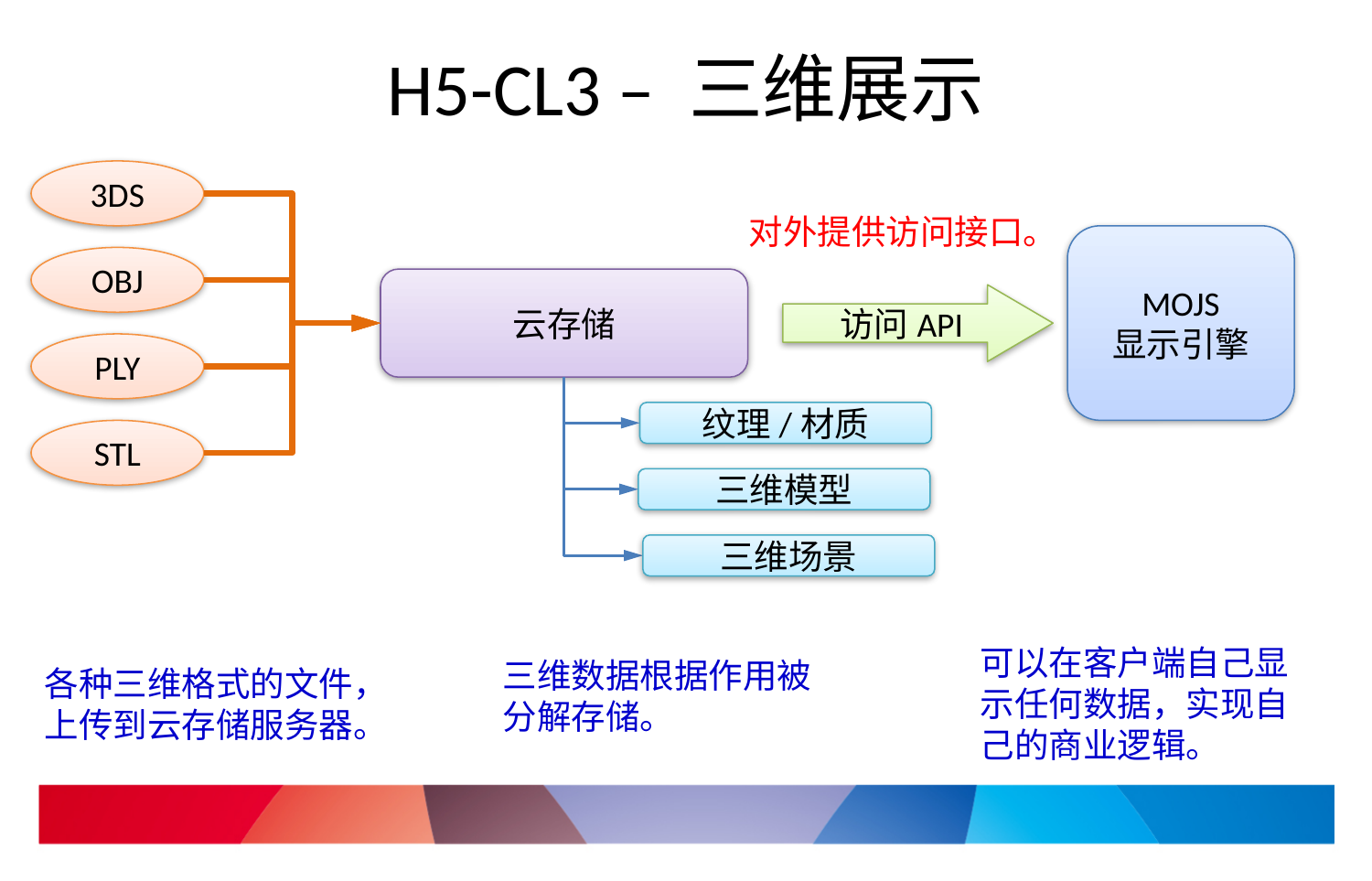

# H5-CL3 – 三维展示
3DS
对外提供访问接口。
MOJS
显示引擎
OBJ
云存储
访问API
PLY
纹理/材质
STL
三维模型
三维场景
可以在客户端自己显示任何数据，实现自己的商业逻辑。
三维数据根据作用被分解存储。
各种三维格式的文件，上传到云存储服务器。